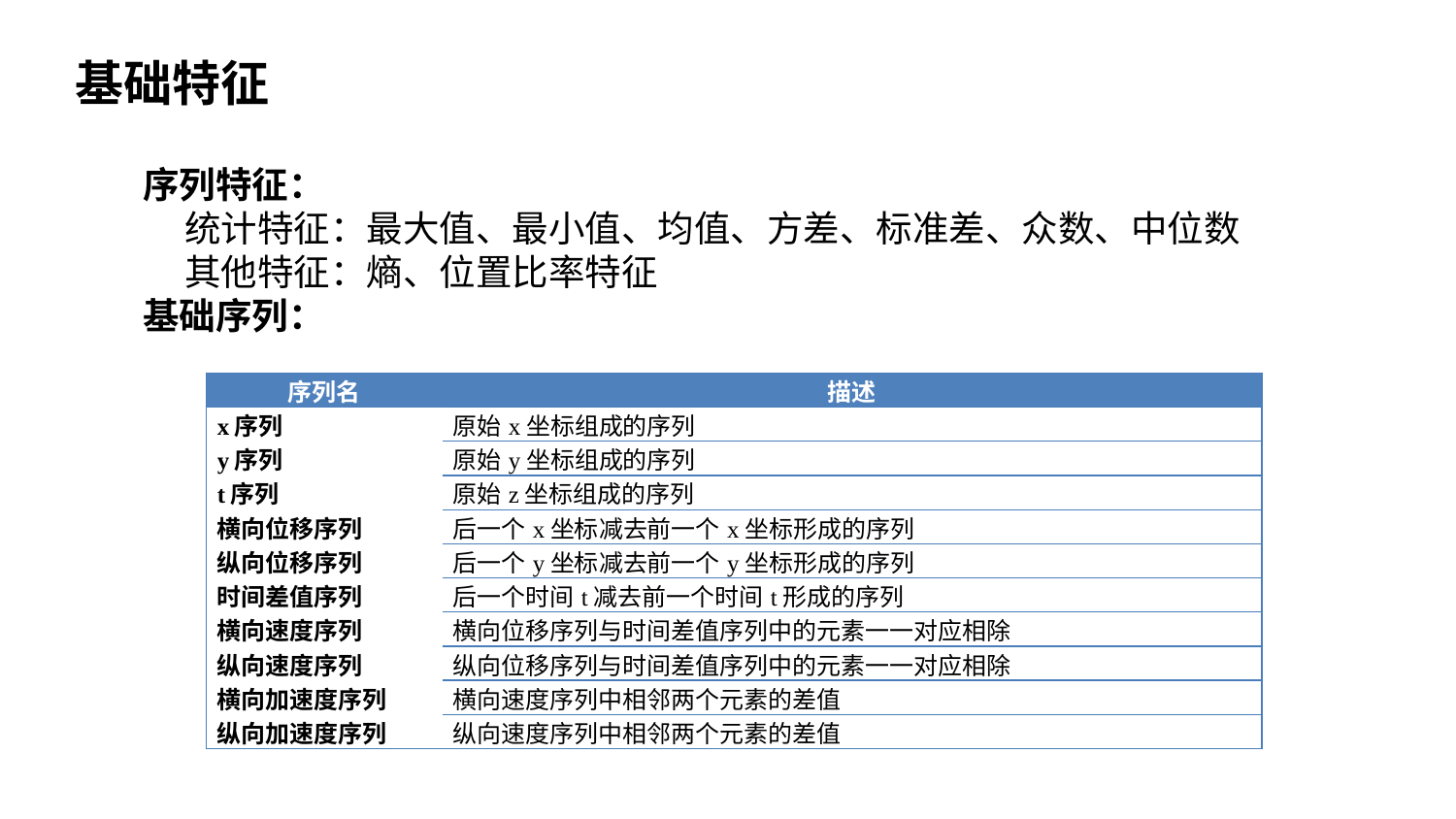

基础特征
序列特征：
    统计特征：最大值、最小值、均值、方差、标准差、众数、中位数
    其他特征：熵、位置比率特征
基础序列：
| 序列名 | 描述 |
| --- | --- |
| x序列 | 原始x坐标组成的序列 |
| y序列 | 原始y坐标组成的序列 |
| t序列 | 原始z坐标组成的序列 |
| 横向位移序列 | 后一个x坐标减去前一个x坐标形成的序列 |
| 纵向位移序列 | 后一个y坐标减去前一个y坐标形成的序列 |
| 时间差值序列 | 后一个时间t减去前一个时间t形成的序列 |
| 横向速度序列 | 横向位移序列与时间差值序列中的元素一一对应相除 |
| 纵向速度序列 | 纵向位移序列与时间差值序列中的元素一一对应相除 |
| 横向加速度序列 | 横向速度序列中相邻两个元素的差值 |
| 纵向加速度序列 | 纵向速度序列中相邻两个元素的差值 |